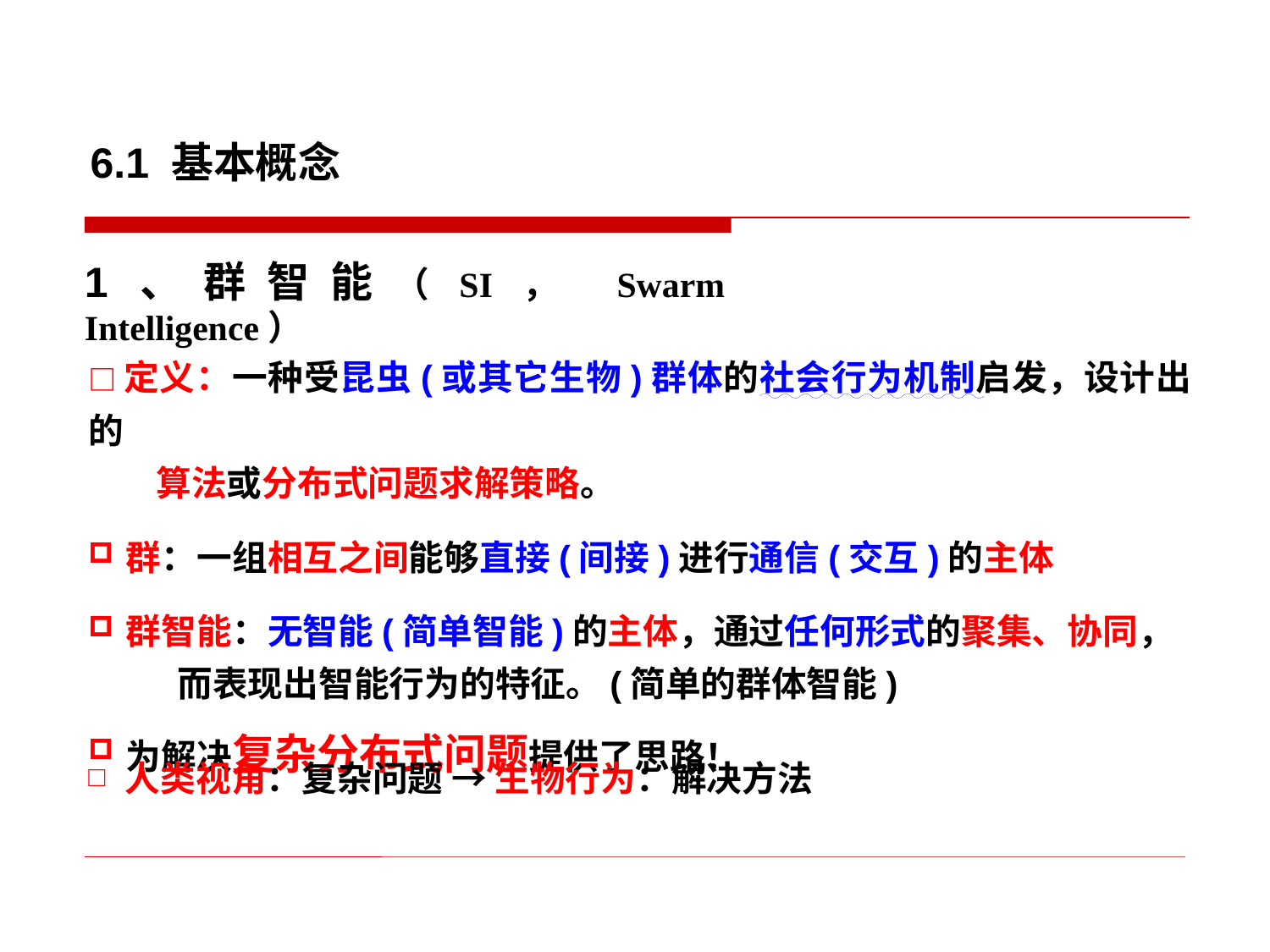

6.1 基本概念
1、群智能（SI， Swarm Intelligence）
□定义：一种受昆虫(或其它生物)群体的社会行为机制启发，设计出的
        算法或分布式问题求解策略。
群：一组相互之间能够直接(间接)进行通信(交互)的主体
群智能：无智能(简单智能)的主体，通过任何形式的聚集、协同，
          而表现出智能行为的特征。(简单的群体智能)
为解决复杂分布式问题提供了思路！
人类视角：复杂问题 → 生物行为：解决方法